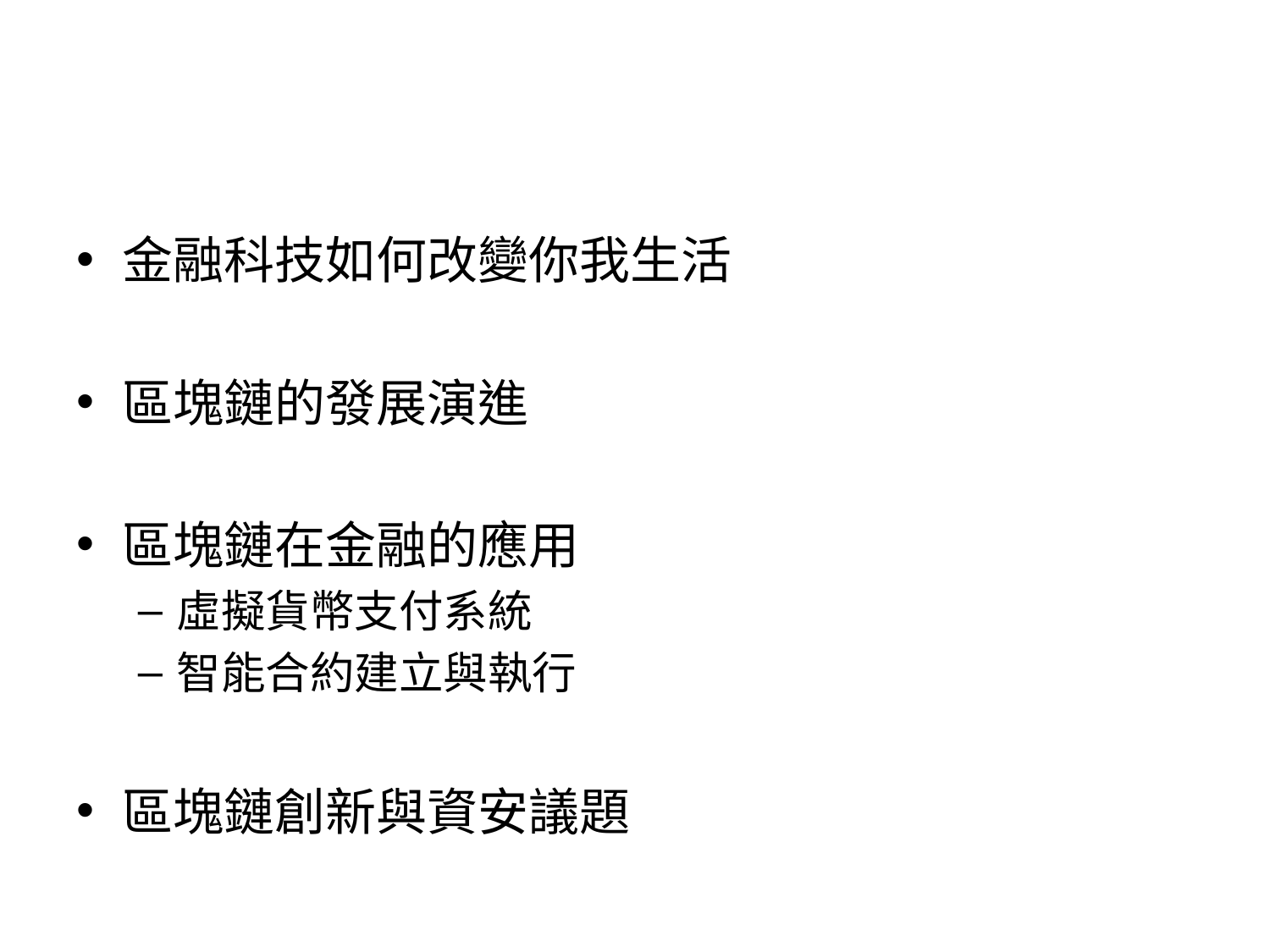

#
金融科技如何改變你我生活

區塊鏈的發展演進

區塊鏈在金融的應用
虛擬貨幣支付系統
智能合約建立與執行

區塊鏈創新與資安議題